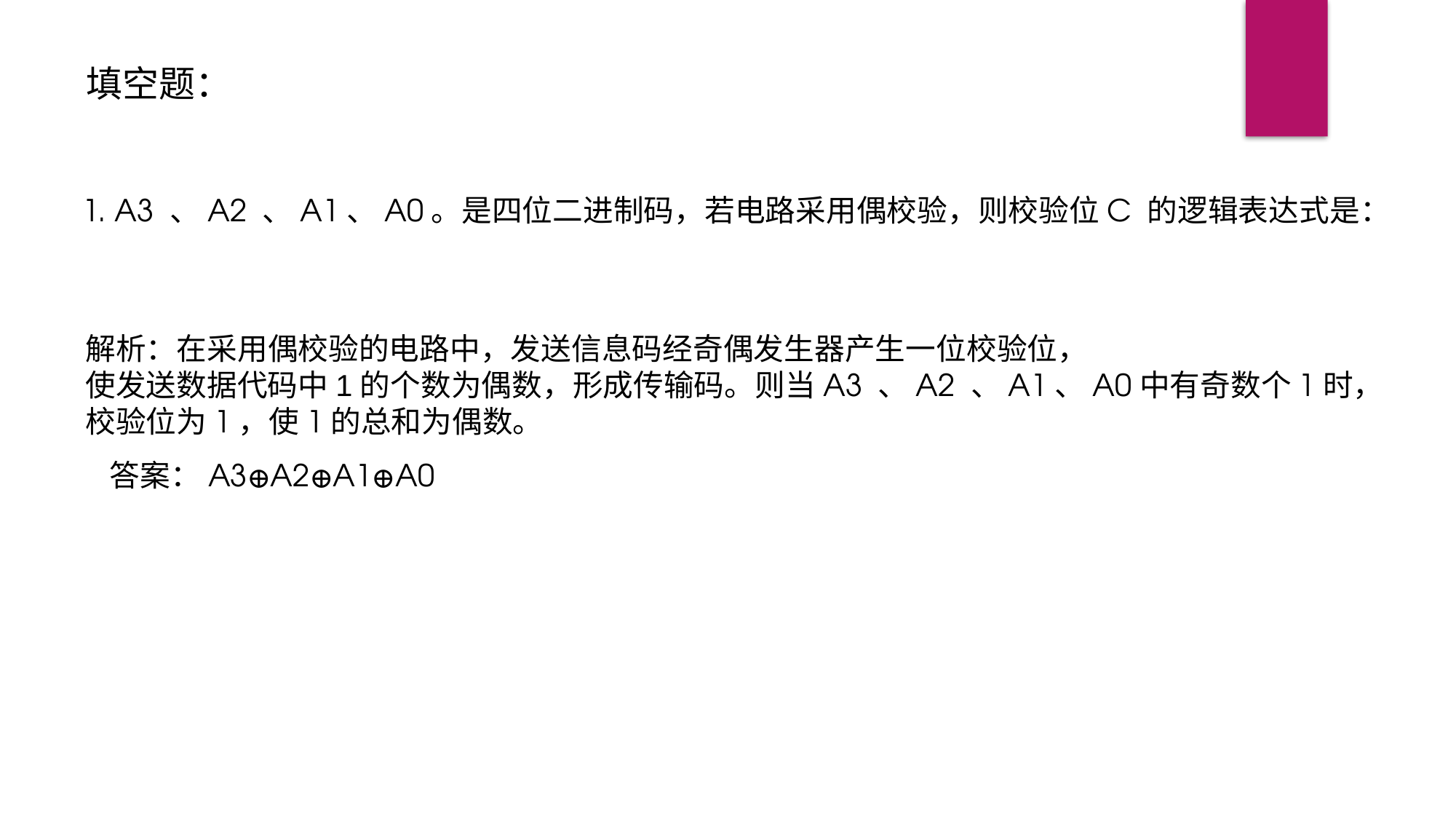

填空题：
1. A3 、A2 、A1、A0。是四位二进制码，若电路采用偶校验，则校验位C 的逻辑表达式是：
解析：在采用偶校验的电路中，发送信息码经奇偶发生器产生一位校验位，
使发送数据代码中1的个数为偶数，形成传输码。则当A3 、A2 、A1、A0中有奇数个1时，
校验位为1，使1的总和为偶数。
答案：A3⊕A2⊕A1⊕A0